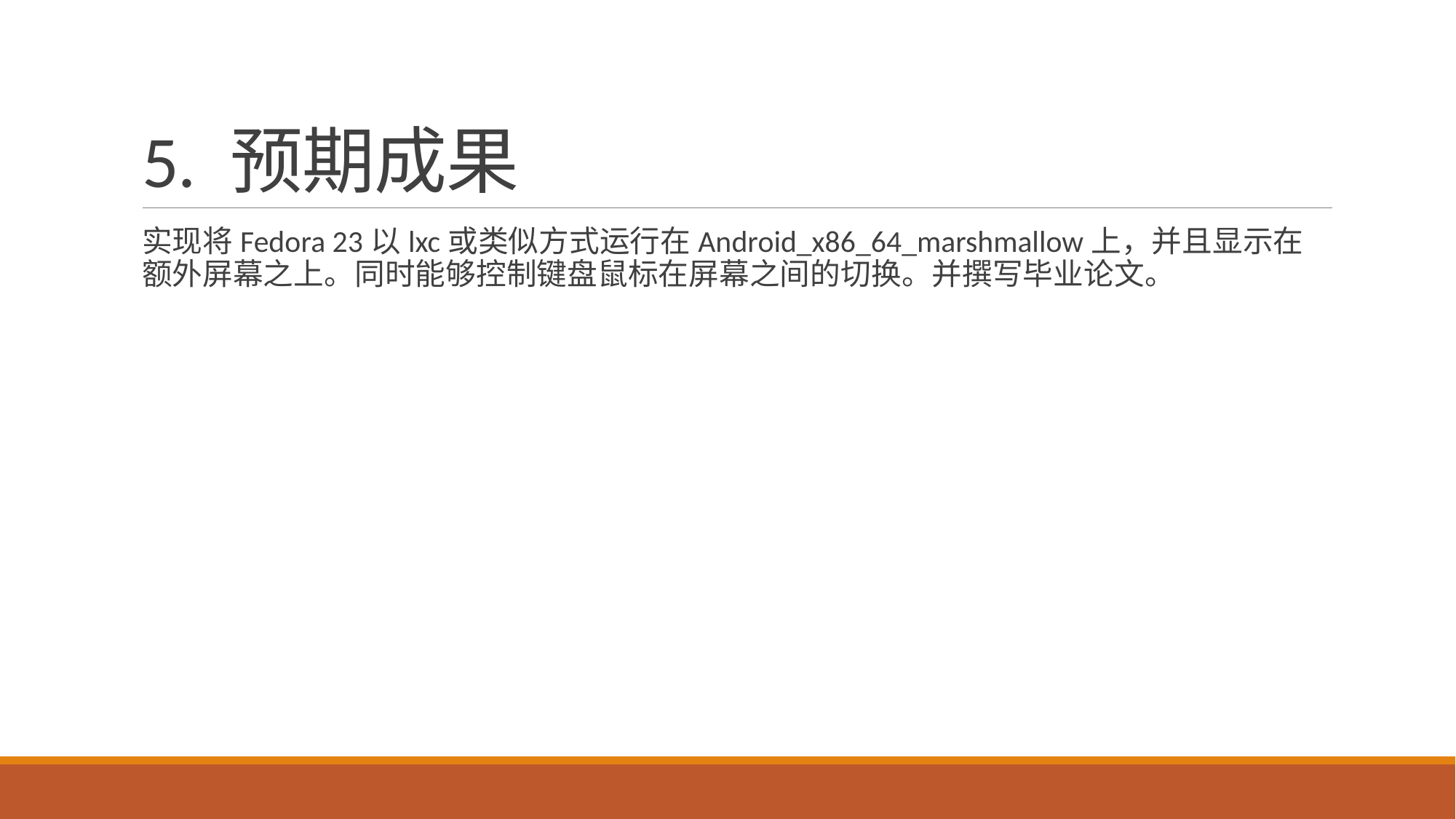

# 5. 预期成果
实现将Fedora 23以lxc或类似方式运行在Android_x86_64_marshmallow上，并且显示在额外屏幕之上。同时能够控制键盘鼠标在屏幕之间的切换。并撰写毕业论文。